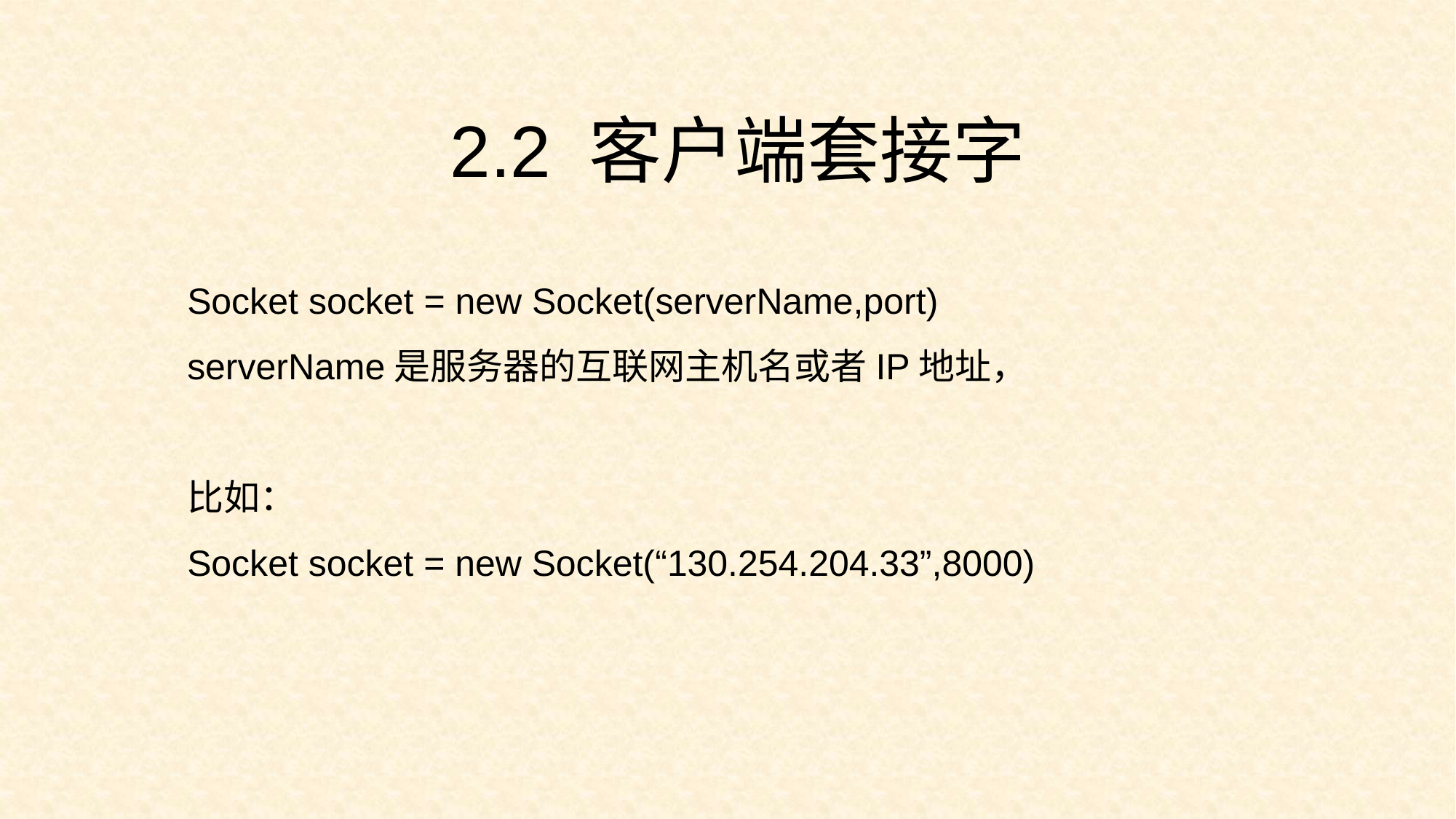

2.2 客户端套接字
Socket socket = new Socket(serverName,port)
serverName是服务器的互联网主机名或者IP地址，

比如：
Socket socket = new Socket(“130.254.204.33”,8000)